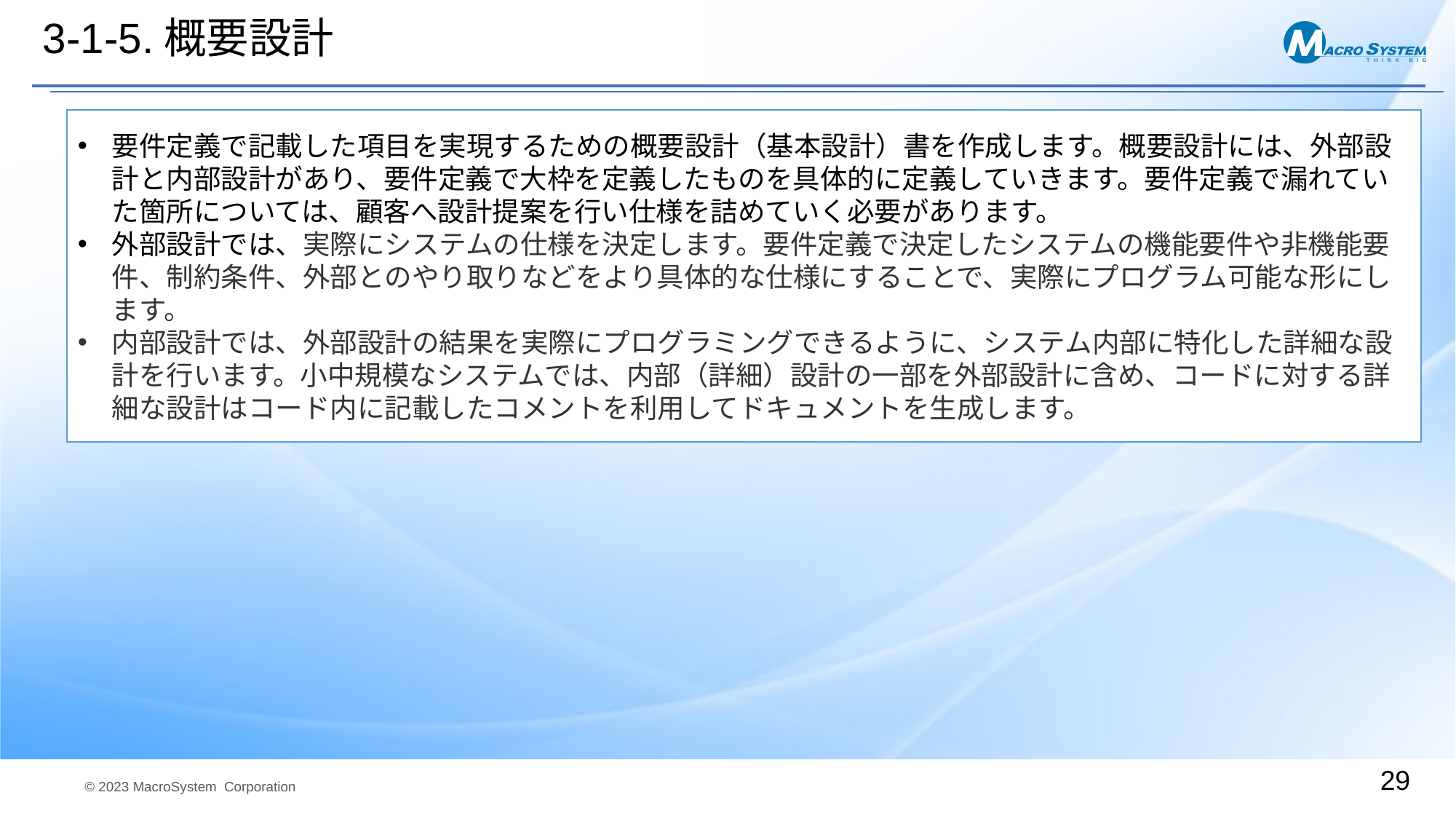

# 3-1-5.概要設計
要件定義で記載した項目を実現するための概要設計（基本設計）書を作成します。概要設計には、外部設計と内部設計があり、要件定義で大枠を定義したものを具体的に定義していきます。要件定義で漏れていた箇所については、顧客へ設計提案を行い仕様を詰めていく必要があります。
外部設計では、実際にシステムの仕様を決定します。要件定義で決定したシステムの機能要件や非機能要件、制約条件、外部とのやり取りなどをより具体的な仕様にすることで、実際にプログラム可能な形にします。
内部設計では、外部設計の結果を実際にプログラミングできるように、システム内部に特化した詳細な設計を行います。小中規模なシステムでは、内部（詳細）設計の一部を外部設計に含め、コードに対する詳細な設計はコード内に記載したコメントを利用してドキュメントを生成します。